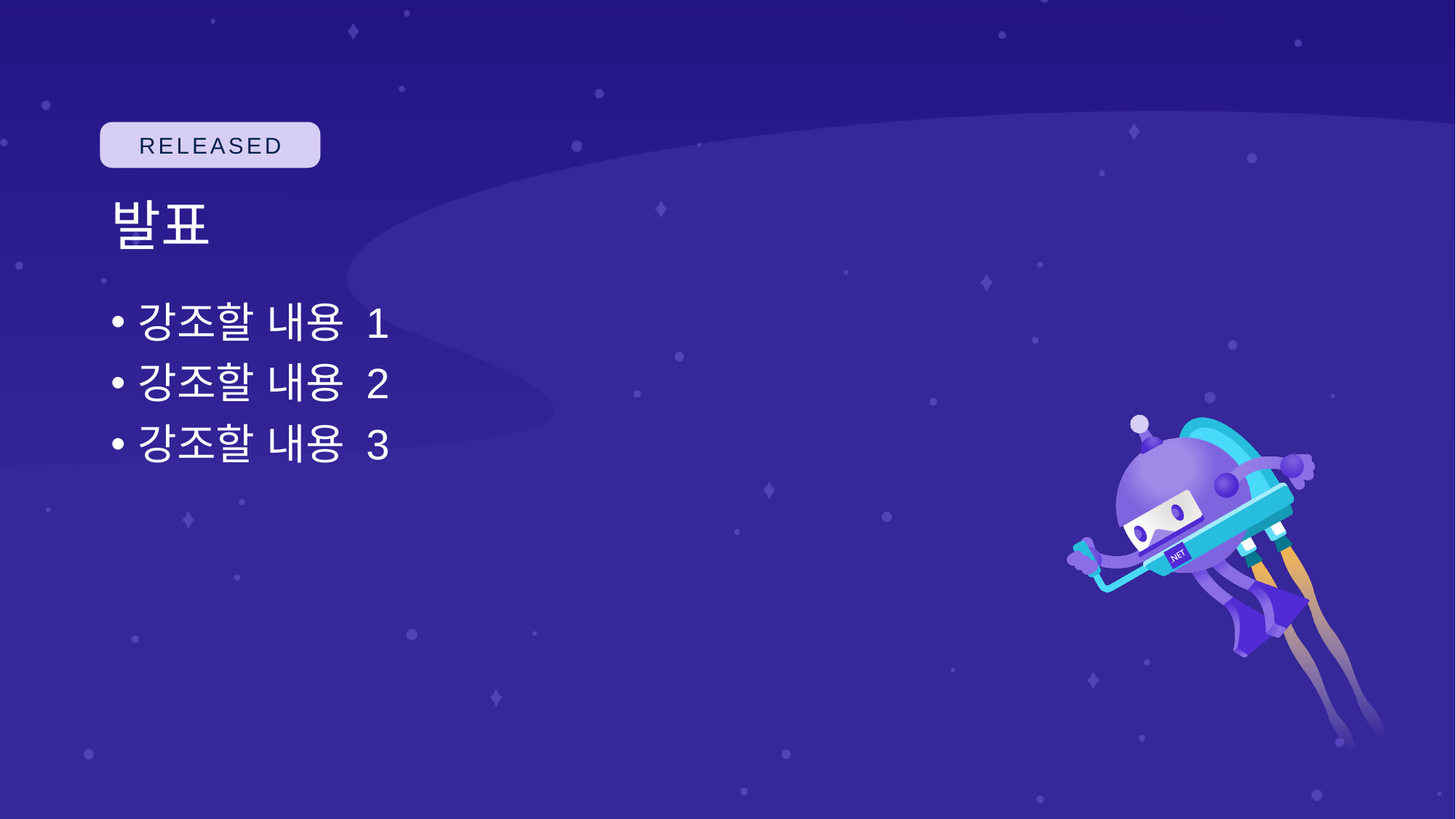

# 발표
강조할 내용 1
강조할 내용 2
강조할 내용 3